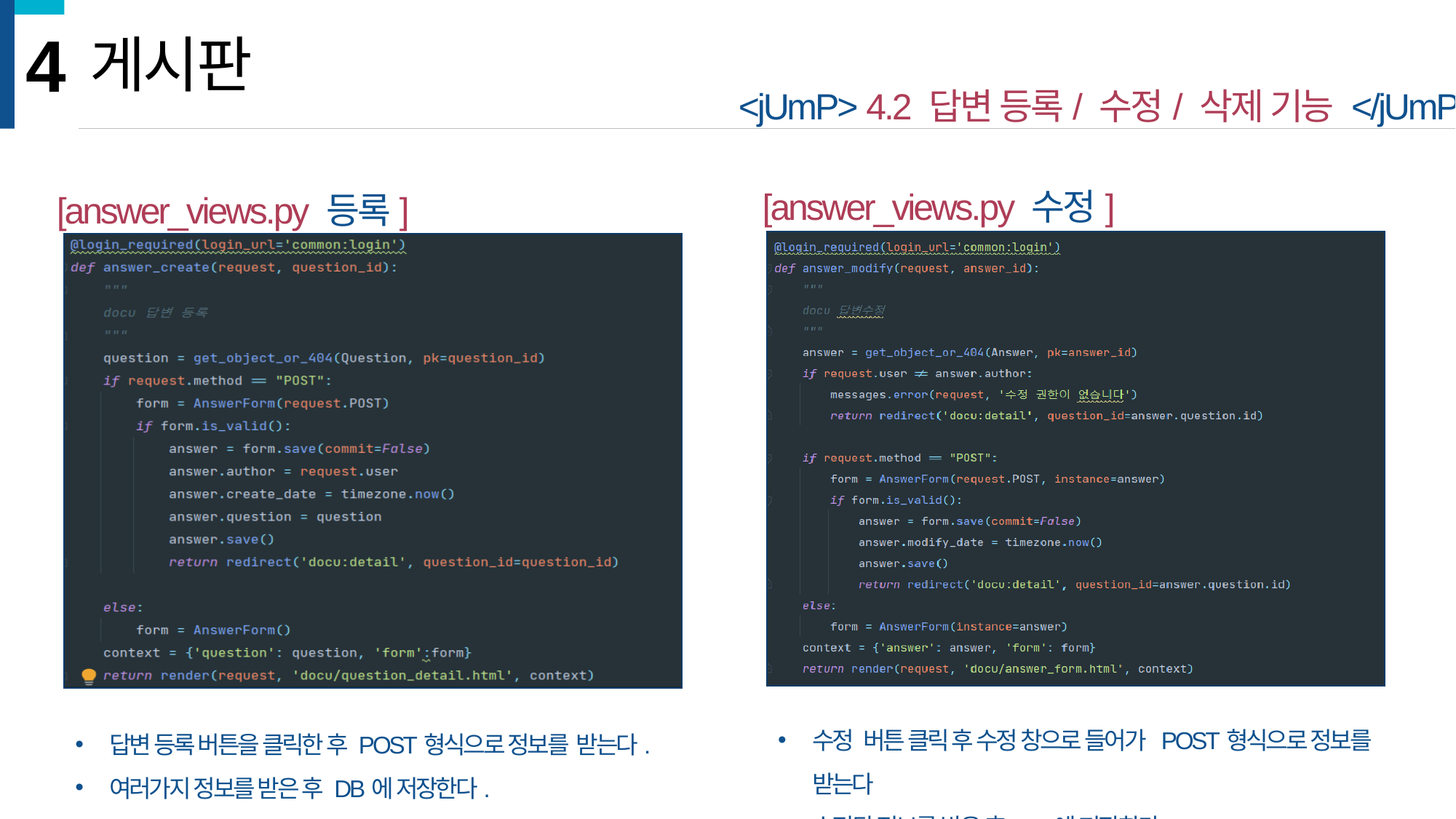

4
게시판
<jUmP> 4.2 답변 등록/ 수정/ 삭제 기능 </jUmP>
[answer_views.py 수정]
[answer_views.py 등록]

 * 질문 등록 버튼 생성
수정  버튼 클릭 후 수정 창으로 들어가  POST형식으로 정보를 받는다
수정된 정보를 받은 후 DB에 저장한다
답변 등록 버튼을 클릭한 후 POST형식으로 정보를  받는다.
여러가지 정보를 받은 후 DB에 저장한다.